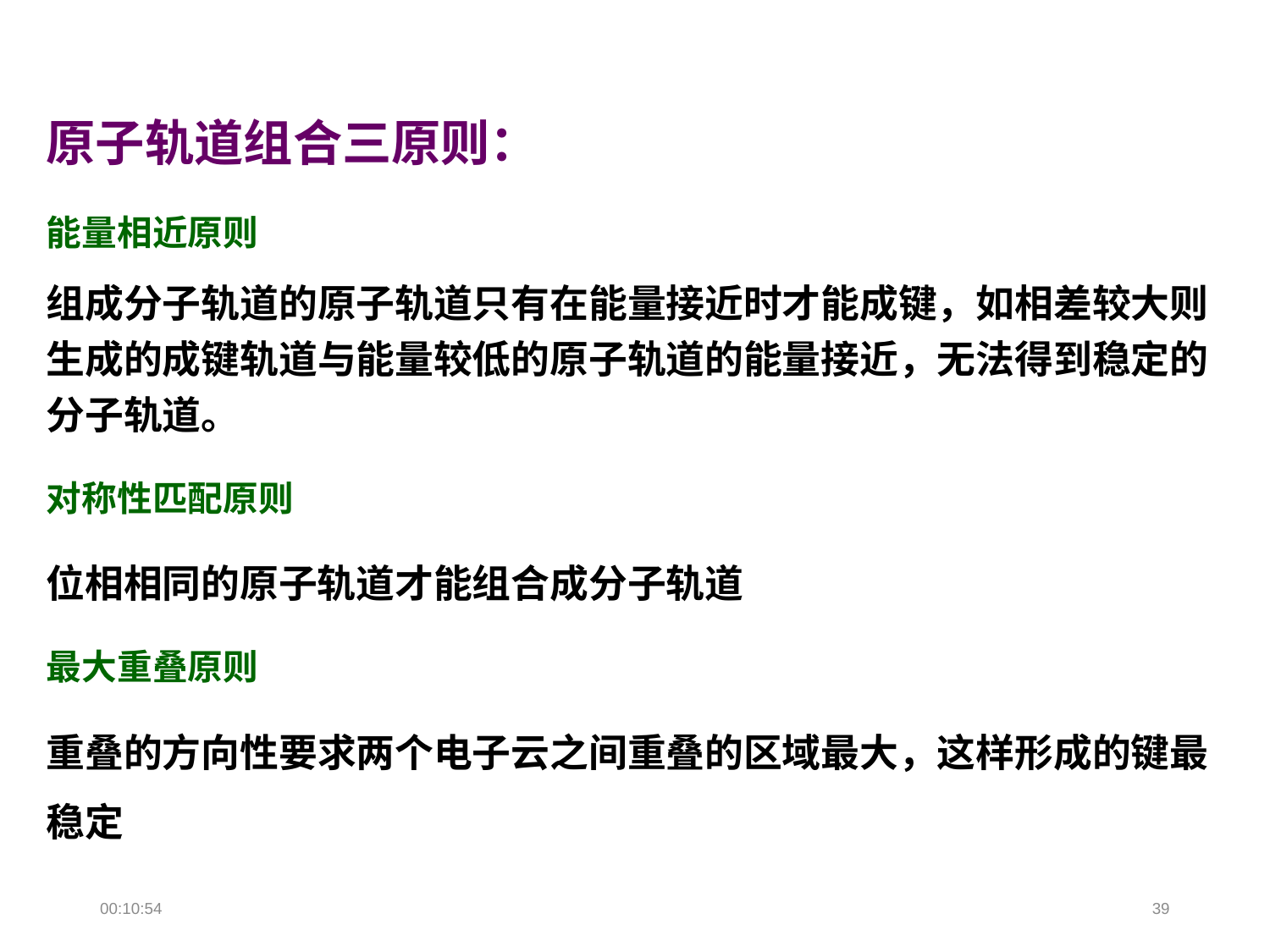

原子轨道组合三原则：
能量相近原则
组成分子轨道的原子轨道只有在能量接近时才能成键，如相差较大则生成的成键轨道与能量较低的原子轨道的能量接近，无法得到稳定的分子轨道。
对称性匹配原则
位相相同的原子轨道才能组合成分子轨道
最大重叠原则
重叠的方向性要求两个电子云之间重叠的区域最大，这样形成的键最稳定
00:10:54
39